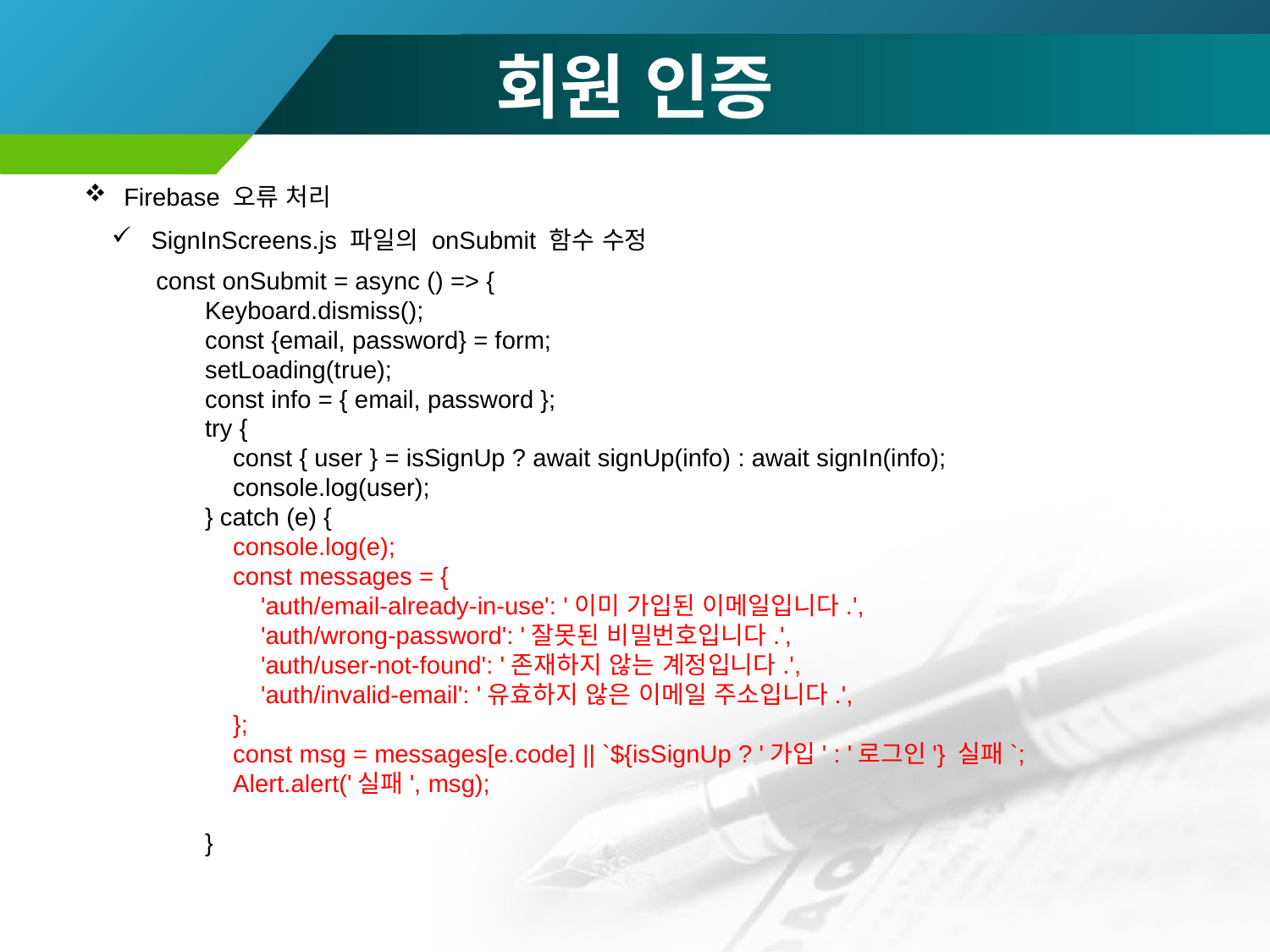

# 회원 인증
Firebase 오류 처리
SignInScreens.js 파일의 onSubmit 함수 수정
 const onSubmit = async () => {
        Keyboard.dismiss();
        const {email, password} = form;
        setLoading(true);
        const info = { email, password };
        try {
            const { user } = isSignUp ? await signUp(info) : await signIn(info);
            console.log(user);
        } catch (e) {
            console.log(e);
            const messages = {
                'auth/email-already-in-use': '이미 가입된 이메일입니다.',
                'auth/wrong-password': '잘못된 비밀번호입니다.',
                'auth/user-not-found': '존재하지 않는 계정입니다.',
                'auth/invalid-email': '유효하지 않은 이메일 주소입니다.',
            };
            const msg = messages[e.code] || `${isSignUp ? '가입' : '로그인'} 실패`;
            Alert.alert('실패', msg);

        }